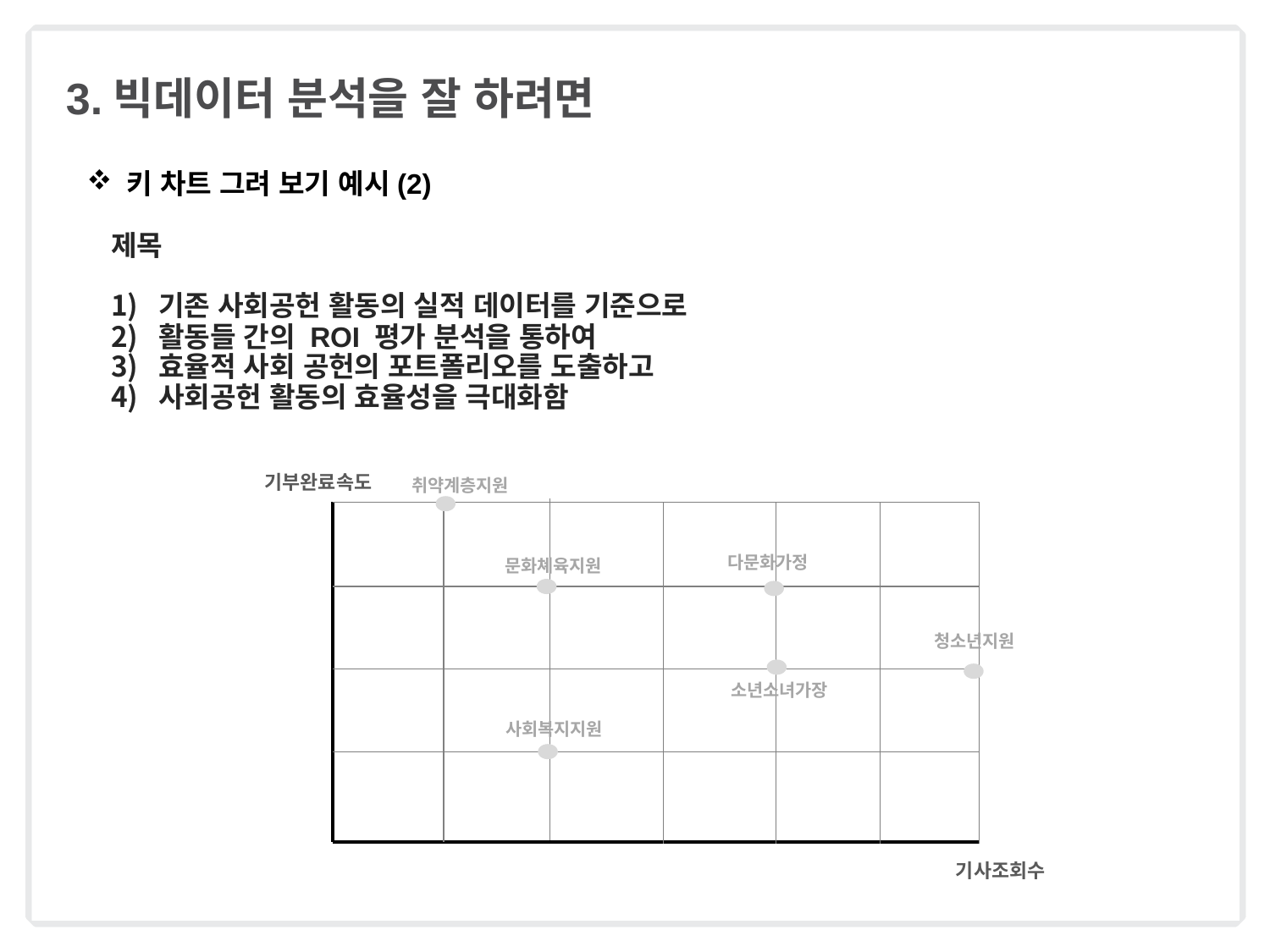

# 3.빅데이터 분석을 잘 하려면

키 차트 그려 보기 예시(2)
제목

기존 사회공헌 활동의 실적 데이터를 기준으로
활동들 간의 ROI 평가 분석을 통하여
효율적 사회 공헌의 포트폴리오를 도출하고
사회공헌 활동의 효율성을 극대화함
기부완료속도
취약계층지원

다문화가정
문화쳬육지원

청소년지원

소년소녀가장
사회복지지원

기사조회수